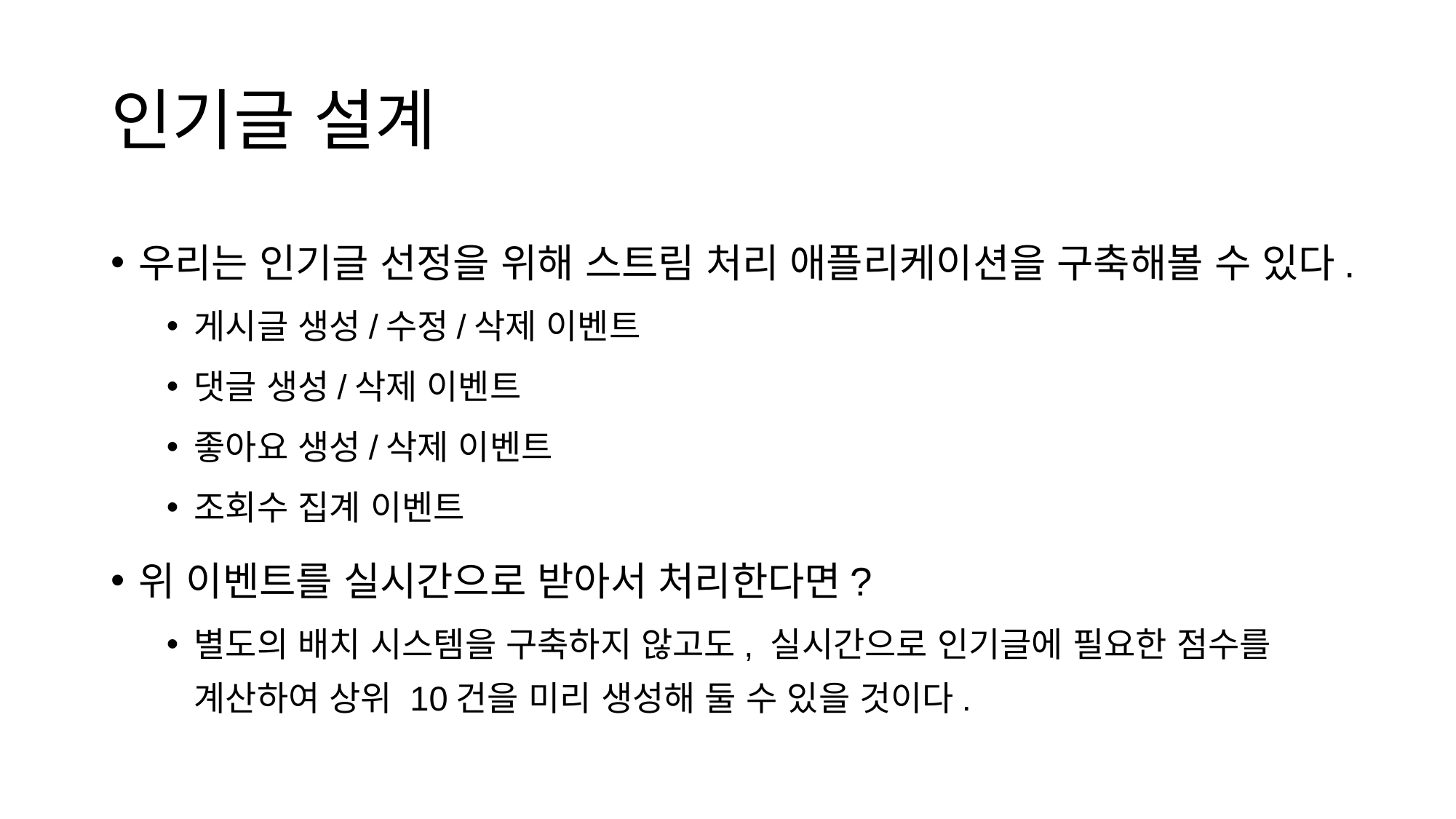

# 인기글 설계
우리는 인기글 선정을 위해 스트림 처리 애플리케이션을 구축해볼 수 있다.
게시글 생성/수정/삭제 이벤트
댓글 생성/삭제 이벤트
좋아요 생성/삭제 이벤트
조회수 집계 이벤트
위 이벤트를 실시간으로 받아서 처리한다면?
별도의 배치 시스템을 구축하지 않고도, 실시간으로 인기글에 필요한 점수를 계산하여 상위 10건을 미리 생성해 둘 수 있을 것이다.